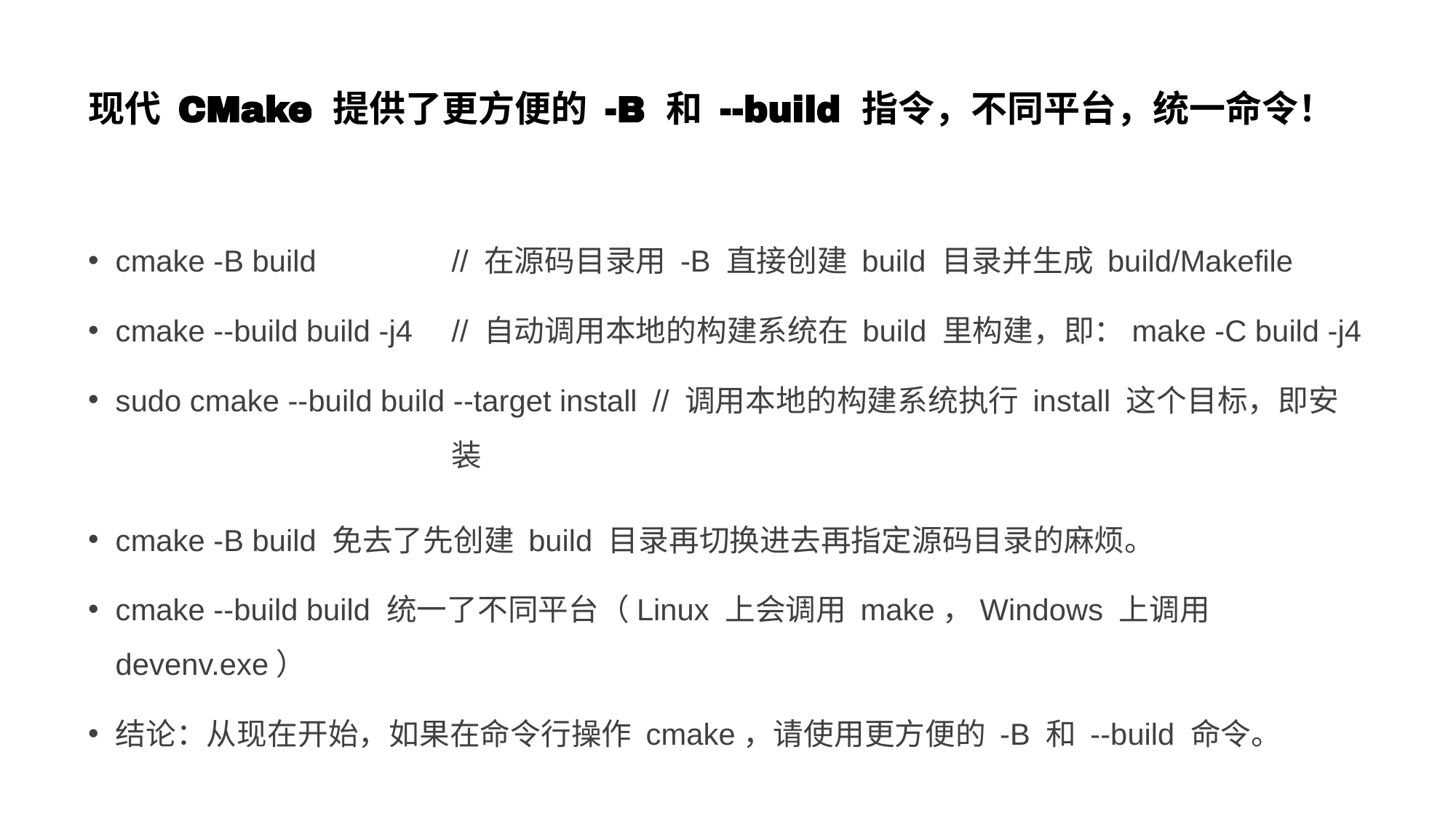

# 现代 CMake 提供了更方便的 -B 和 --build 指令，不同平台，统一命令！
cmake -B build
cmake --build build -j4
sudo cmake --build build --target install

cmake -B build 免去了先创建 build 目录再切换进去再指定源码目录的麻烦。
cmake --build build 统一了不同平台（Linux 上会调用 make，Windows 上调用 devenv.exe）
结论：从现在开始，如果在命令行操作 cmake，请使用更方便的 -B 和 --build 命令。
// 在源码目录用 -B 直接创建 build 目录并生成 build/Makefile
// 自动调用本地的构建系统在 build 里构建，即：make -C build -j4
                        // 调用本地的构建系统执行 install 这个目标，即安装